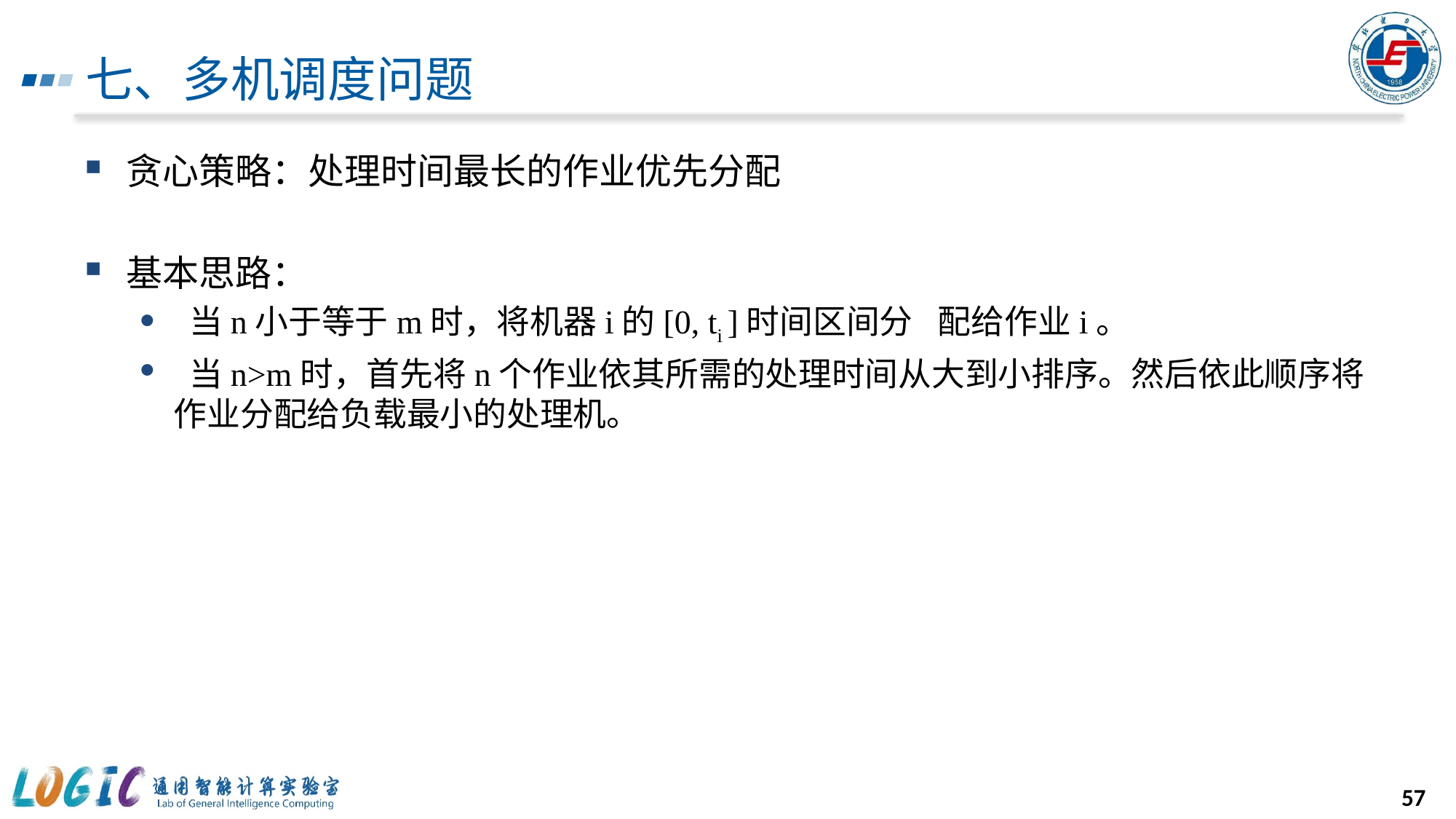

# 七、多机调度问题
贪心策略：处理时间最长的作业优先分配

基本思路：
 当n小于等于m时，将机器i的[0, ti ]时间区间分	配给作业i。
 当n>m时，首先将n个作业依其所需的处理时间从大到小排序。然后依此顺序将作业分配给负载最小的处理机。
57